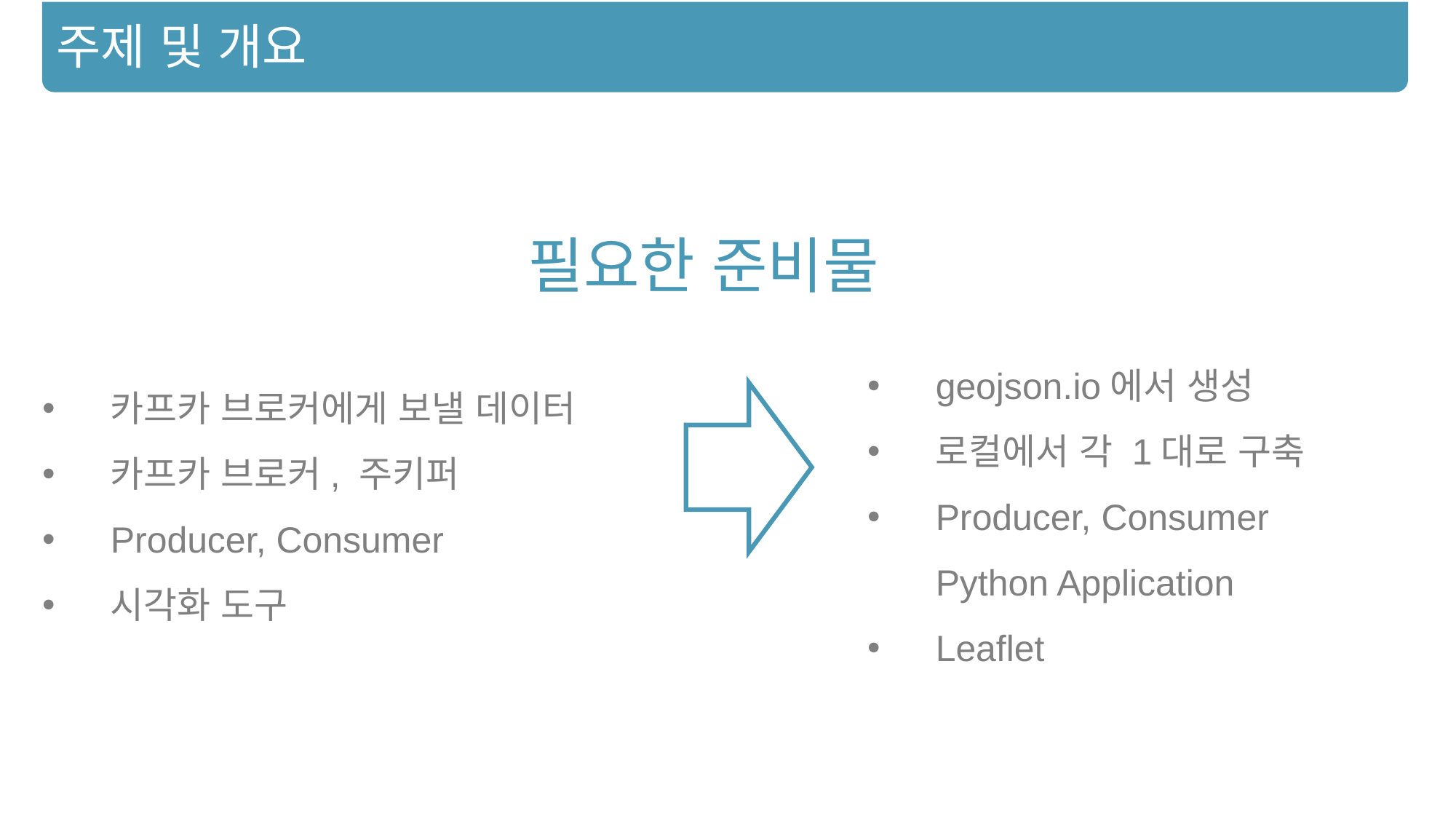

주제 및 개요
필요한 준비물

geojson.io에서 생성
로컬에서 각 1대로 구축
Producer, Consumer
Python Application
Leaflet
카프카 브로커에게 보낼 데이터
카프카 브로커, 주키퍼
Producer, Consumer
시각화 도구